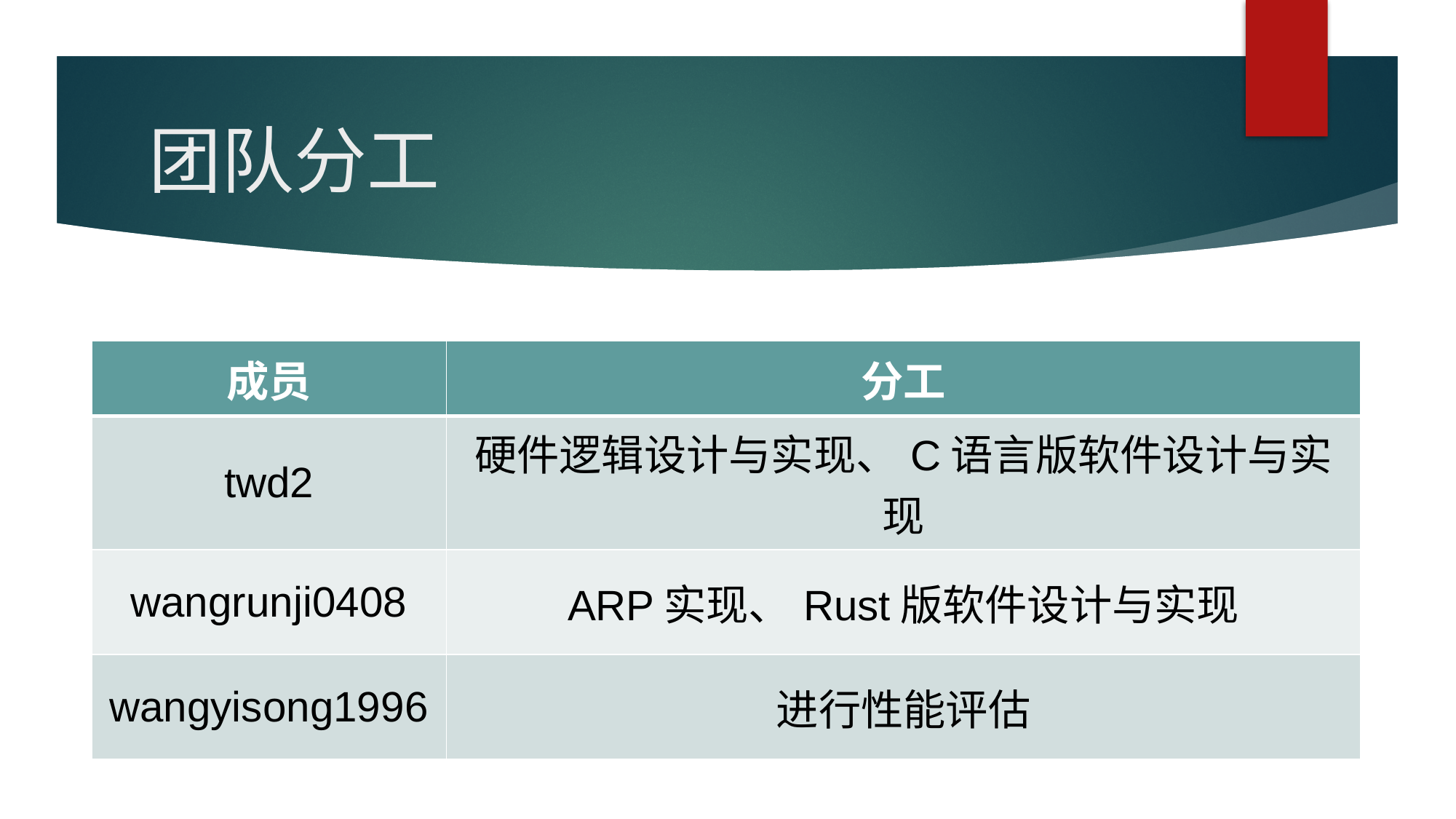

# 团队分工
| 成员 | 分工 |
| --- | --- |
| twd2 | 硬件逻辑设计与实现、C语言版软件设计与实现 |
| wangrunji0408 | ARP实现、Rust版软件设计与实现 |
| wangyisong1996 | 进行性能评估 |